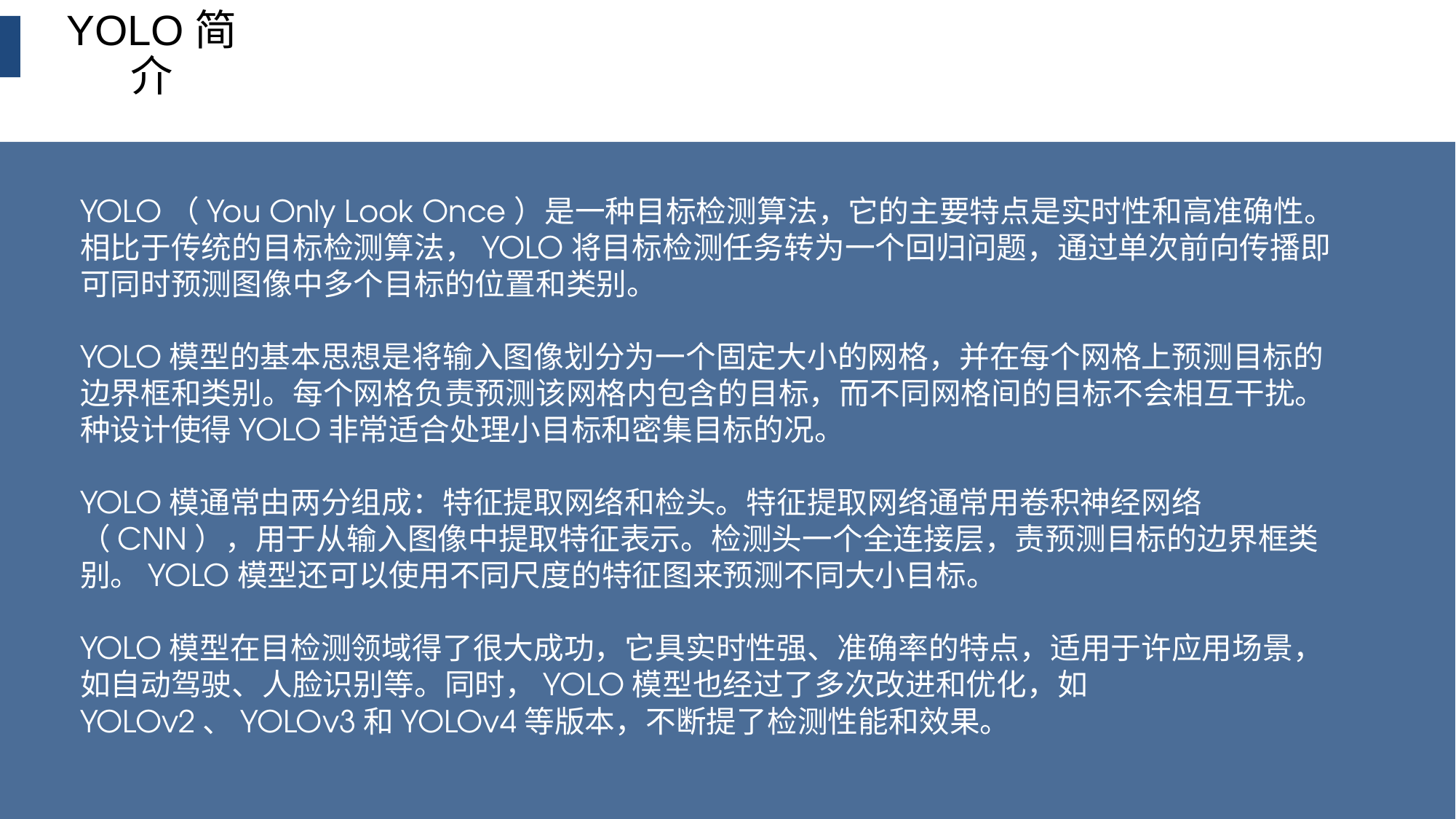

YOLO简介

YOLO（You Only Look Once）是一种目标检测算法，它的主要特点是实时性和高准确性。相比于传统的目标检测算法，YOLO将目标检测任务转为一个回归问题，通过单次前向传播即可同时预测图像中多个目标的位置和类别。

YOLO模型的基本思想是将输入图像划分为一个固定大小的网格，并在每个网格上预测目标的边界框和类别。每个网格负责预测该网格内包含的目标，而不同网格间的目标不会相互干扰。种设计使得YOLO非常适合处理小目标和密集目标的况。

YOLO模通常由两分组成：特征提取网络和检头。特征提取网络通常用卷积神经网络（CNN），用于从输入图像中提取特征表示。检测头一个全连接层，责预测目标的边界框类别。YOLO模型还可以使用不同尺度的特征图来预测不同大小目标。

YOLO模型在目检测领域得了很大成功，它具实时性强、准确率的特点，适用于许应用场景，如自动驾驶、人脸识别等。同时，YOLO模型也经过了多次改进和优化，如YOLOv2、YOLOv3和YOLOv4等版本，不断提了检测性能和效果。